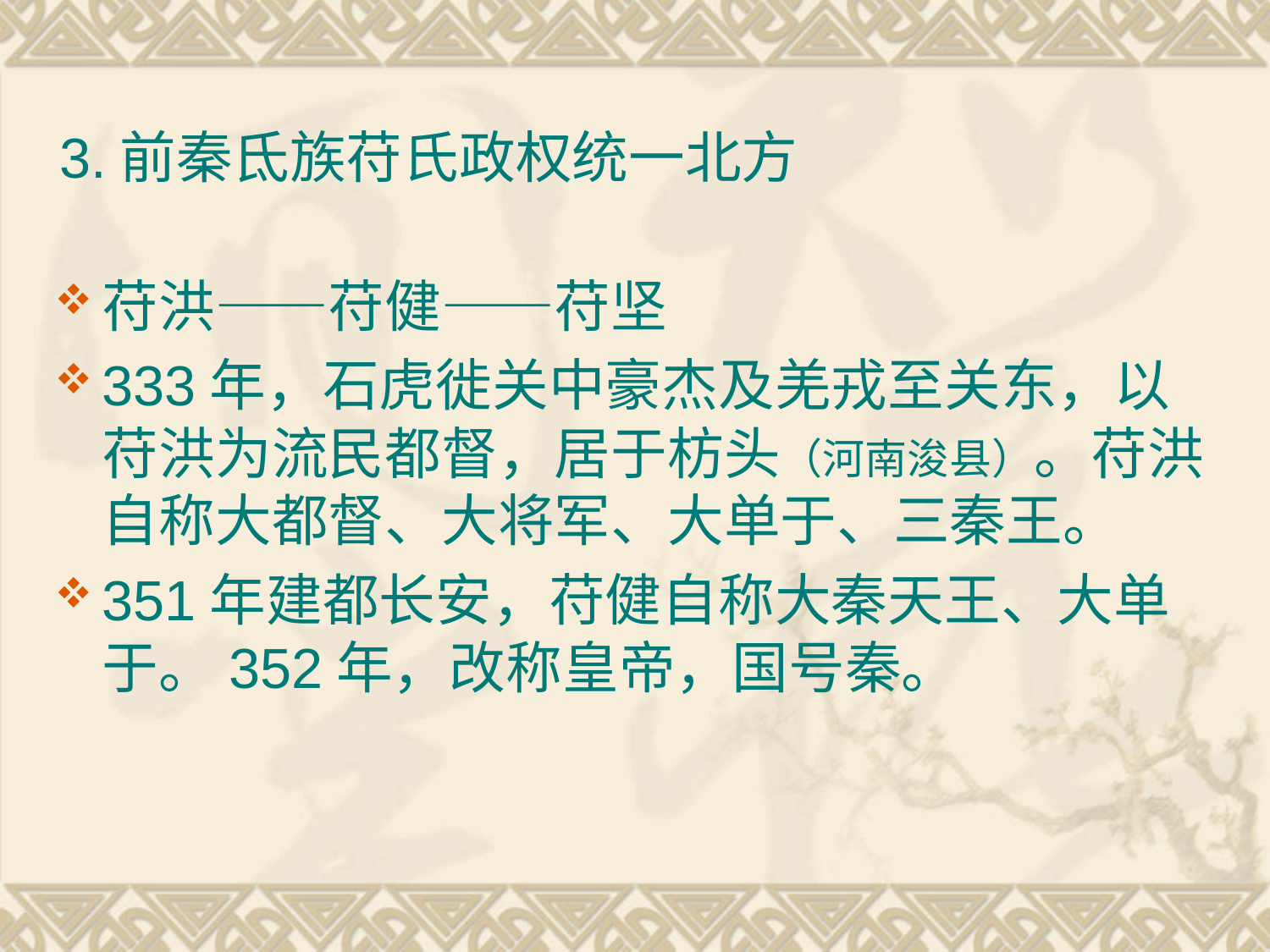

# 3.前秦氐族苻氏政权统一北方
苻洪——苻健——苻坚
333年，石虎徙关中豪杰及羌戎至关东，以苻洪为流民都督，居于枋头（河南浚县）。苻洪自称大都督、大将军、大单于、三秦王。
351年建都长安，苻健自称大秦天王、大单于。352年，改称皇帝，国号秦。